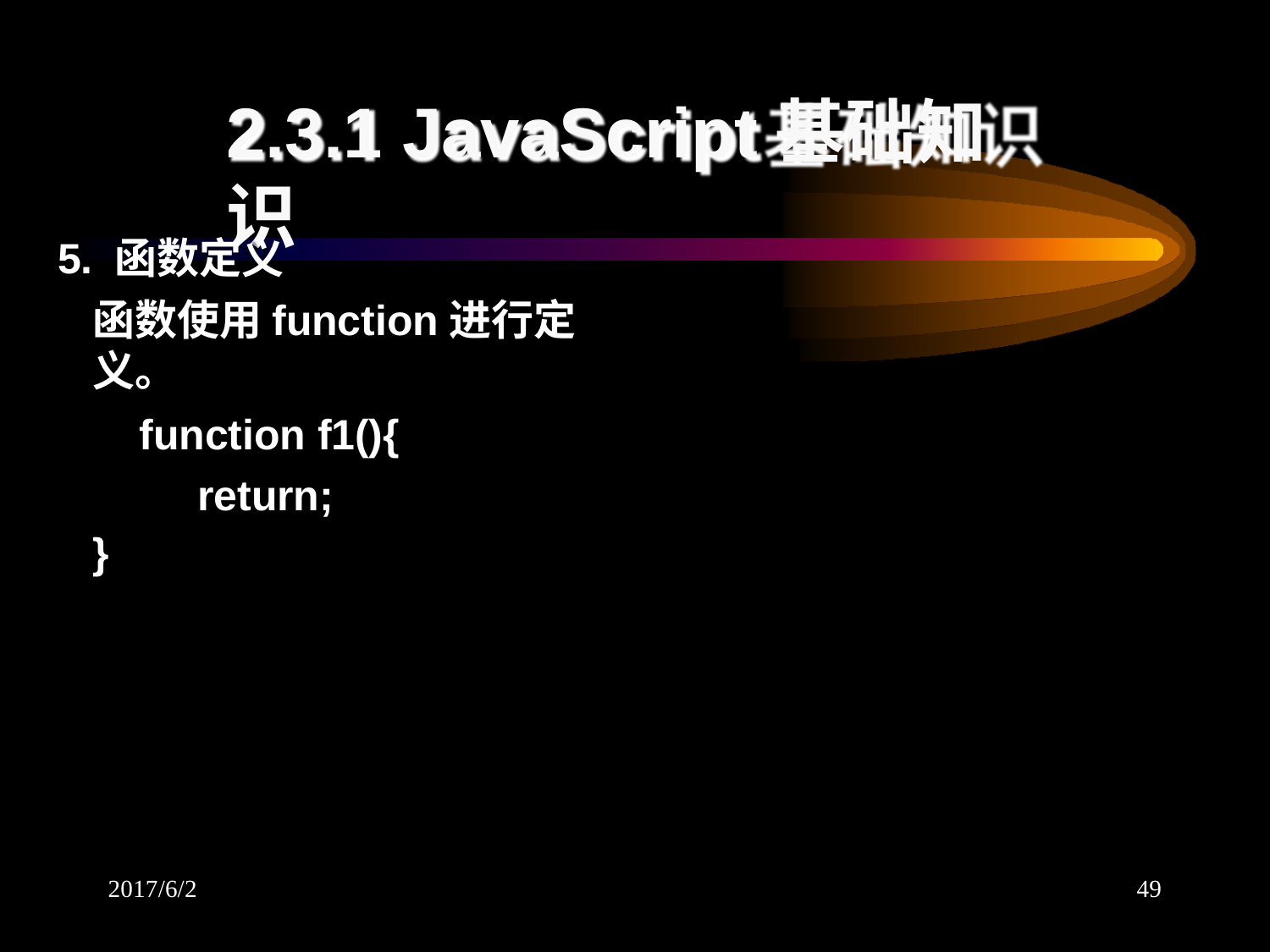

# 2.3.1 JavaScript基础知识

5. 函数定义
函数使用function进行定义。
function f1(){  return;
}

2017/6/2
49